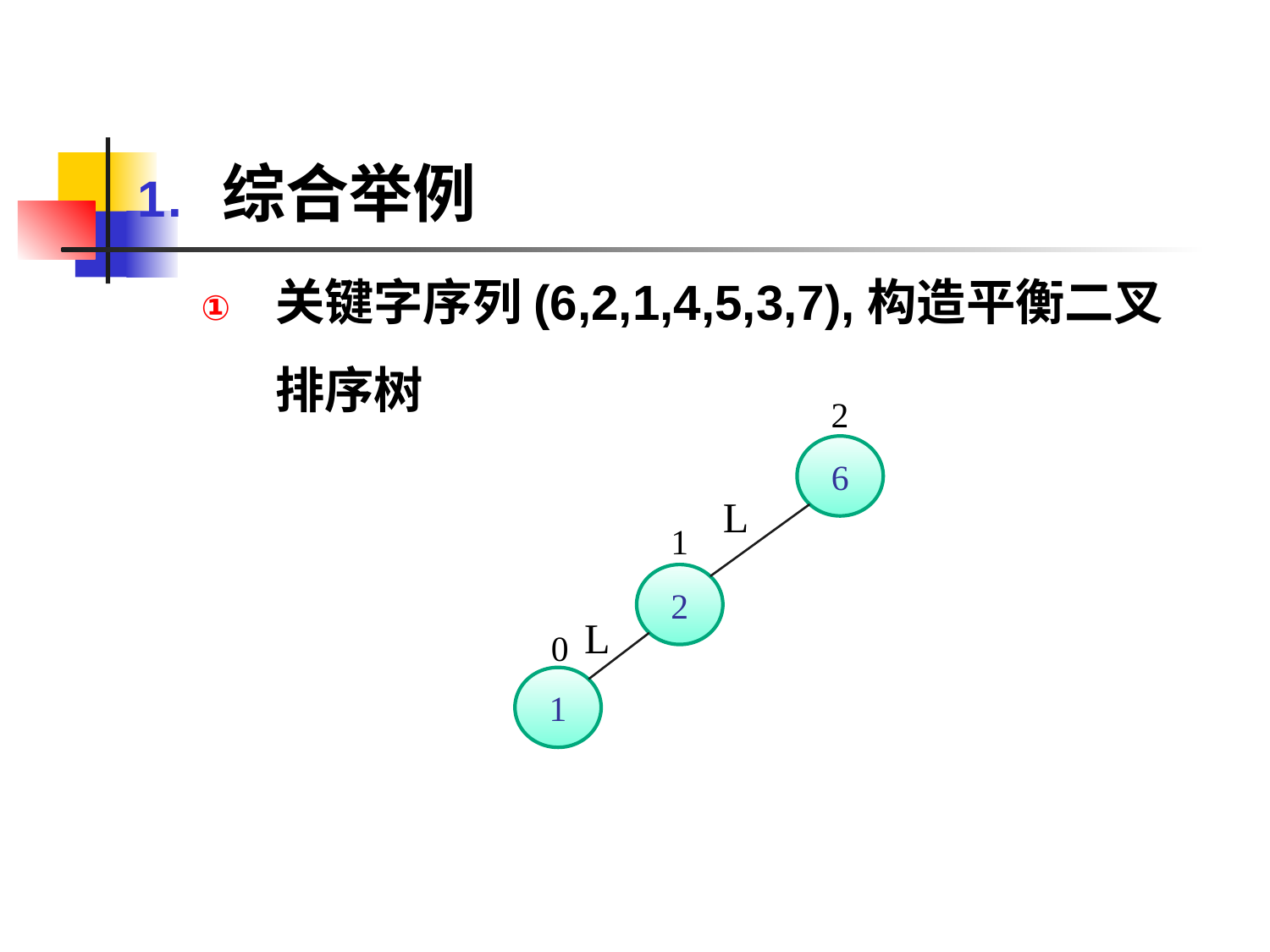

#
综合举例
关键字序列(6,2,1,4,5,3,7),构造平衡二叉排序树

2
6
L
1
2
L
0
1
90